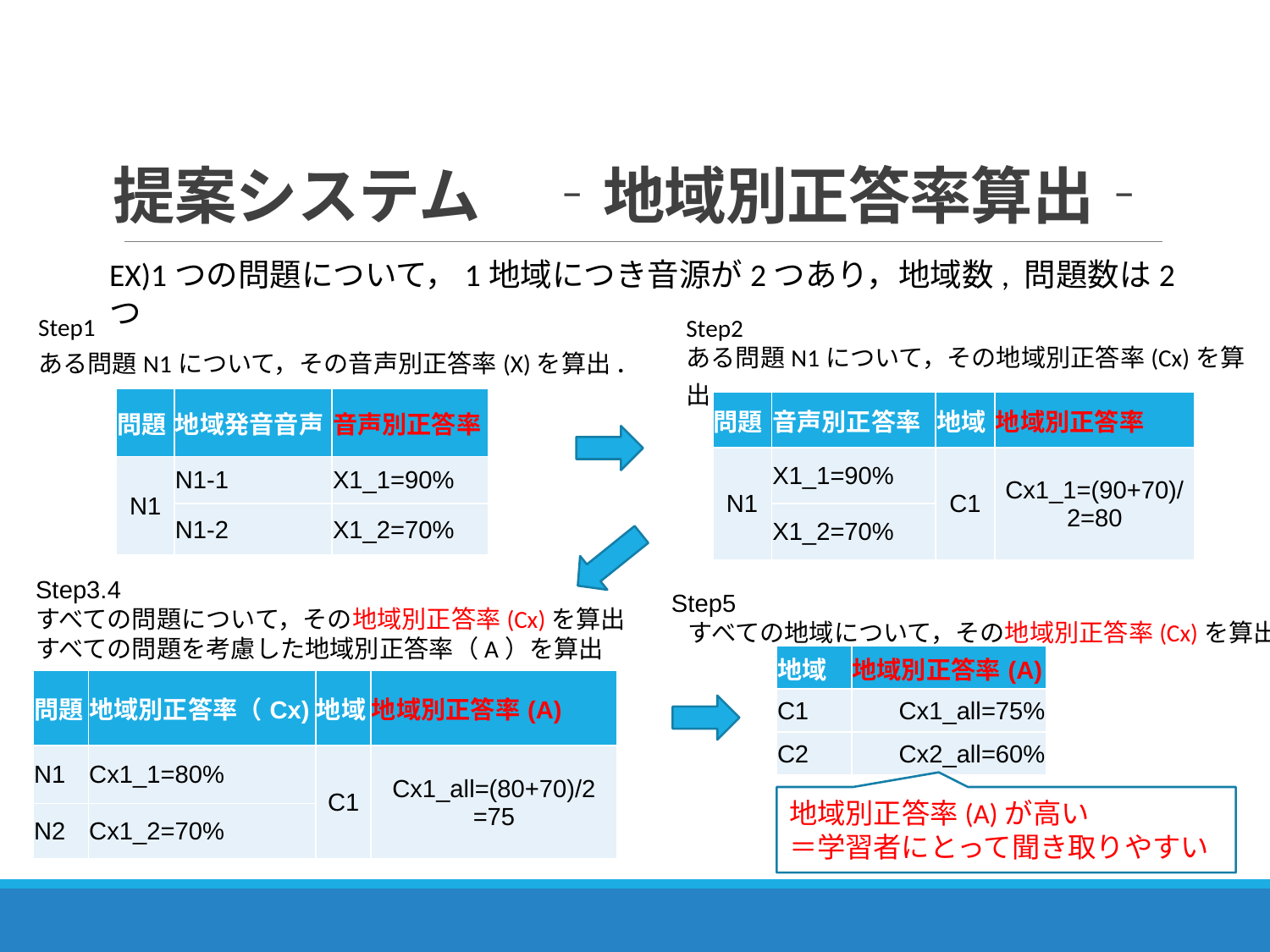

# 提案システム　‐地域別正答率算出‐
EX)1つの問題について，1地域につき音源が2つあり，地域数, 問題数は2つ
Step1
ある問題N1について，その音声別正答率(X)を算出.
Step2
ある問題N1について，その地域別正答率(Cx)を算出.
| 問題 | 地域発音音声 | 音声別正答率 |
| --- | --- | --- |
| N1 | N1-1 | X1\_1=90% |
|  | N1-2 | X1\_2=70% |
| 問題 | 音声別正答率 | 地域 | 地域別正答率 |
| --- | --- | --- | --- |
| N1 | X1\_1=90% | C1 | Cx1\_1=(90+70)/2=80 |
|  | X1\_2=70% |  |  |

Step3.4
すべての問題について，その地域別正答率(Cx)を算出
すべての問題を考慮した地域別正答率（A）を算出
Step5
すべての地域について，その地域別正答率(Cx)を算出．
| 地域 | 地域別正答率(A) |
| --- | --- |
| C1 | Cx1\_all=75% |
| C2 | Cx2\_all=60% |
| 問題 | 地域別正答率（Cx) | 地域 | 地域別正答率(A) |
| --- | --- | --- | --- |
| N1 | Cx1\_1=80% | C1 | Cx1\_all=(80+70)/2 =75 |
| N2 | Cx1\_2=70% |  |  |

地域別正答率(A)が高い
＝学習者にとって聞き取りやすい
35